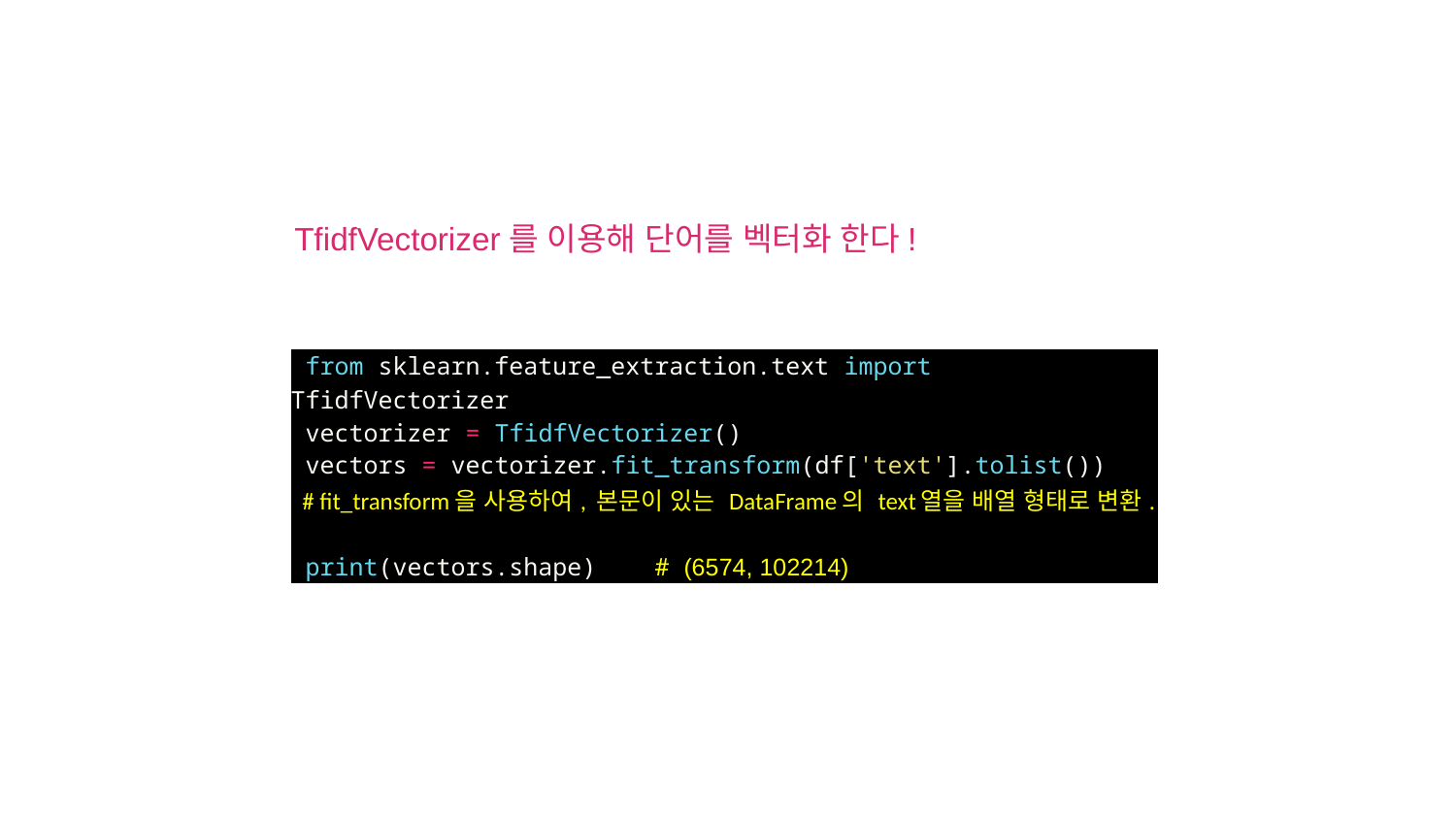

TfidfVectorizer를 이용해 단어를 벡터화 한다!

|  |  |
| --- | --- |
|  | from sklearn.feature\_extraction.text import TfidfVectorizer vectorizer = TfidfVectorizer() vectors = vectorizer.fit\_transform(df['text'].tolist()) # fit\_transform을 사용하여, 본문이 있는 DataFrame의 text열을 배열 형태로 변환. print(vectors.shape) # (6574, 102214) |
|  |  |